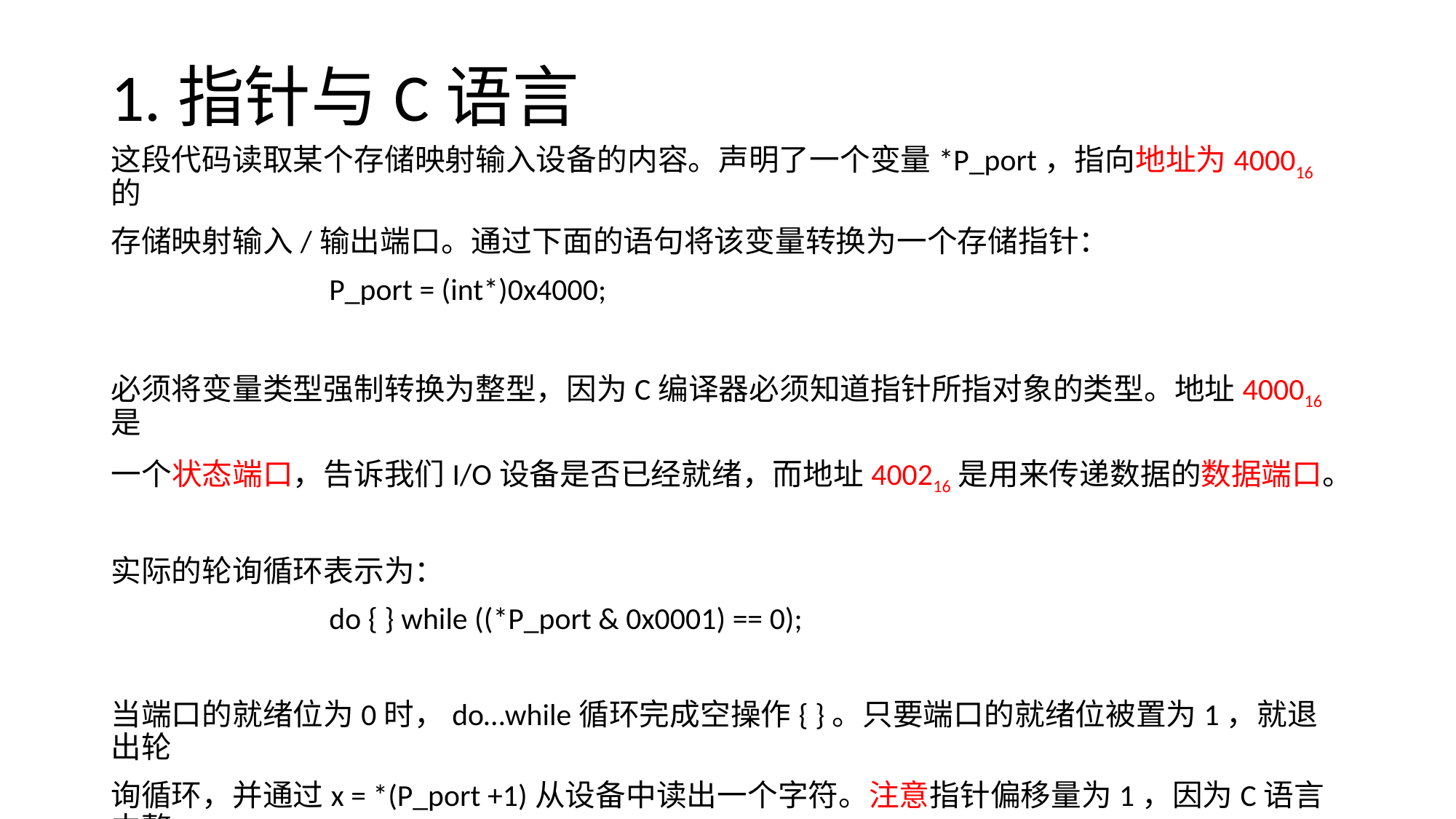

# 1.指针与C语言
这段代码读取某个存储映射输入设备的内容。声明了一个变量*P_port，指向地址为400016的
存储映射输入/输出端口。通过下面的语句将该变量转换为一个存储指针：
		P_port = (int*)0x4000;

必须将变量类型强制转换为整型，因为C编译器必须知道指针所指对象的类型。地址400016是
一个状态端口，告诉我们I/O设备是否已经就绪，而地址400216是用来传递数据的数据端口。

实际的轮询循环表示为：
		do { } while ((*P_port & 0x0001) == 0);

当端口的就绪位为0时，do…while循环完成空操作{ }。只要端口的就绪位被置为1，就退出轮
询循环，并通过x = *(P_port +1)从设备中读出一个字符。注意指针偏移量为1，因为C语言中整
数为两个字节，因此(P_port +1)指向P_port之后两个字节。